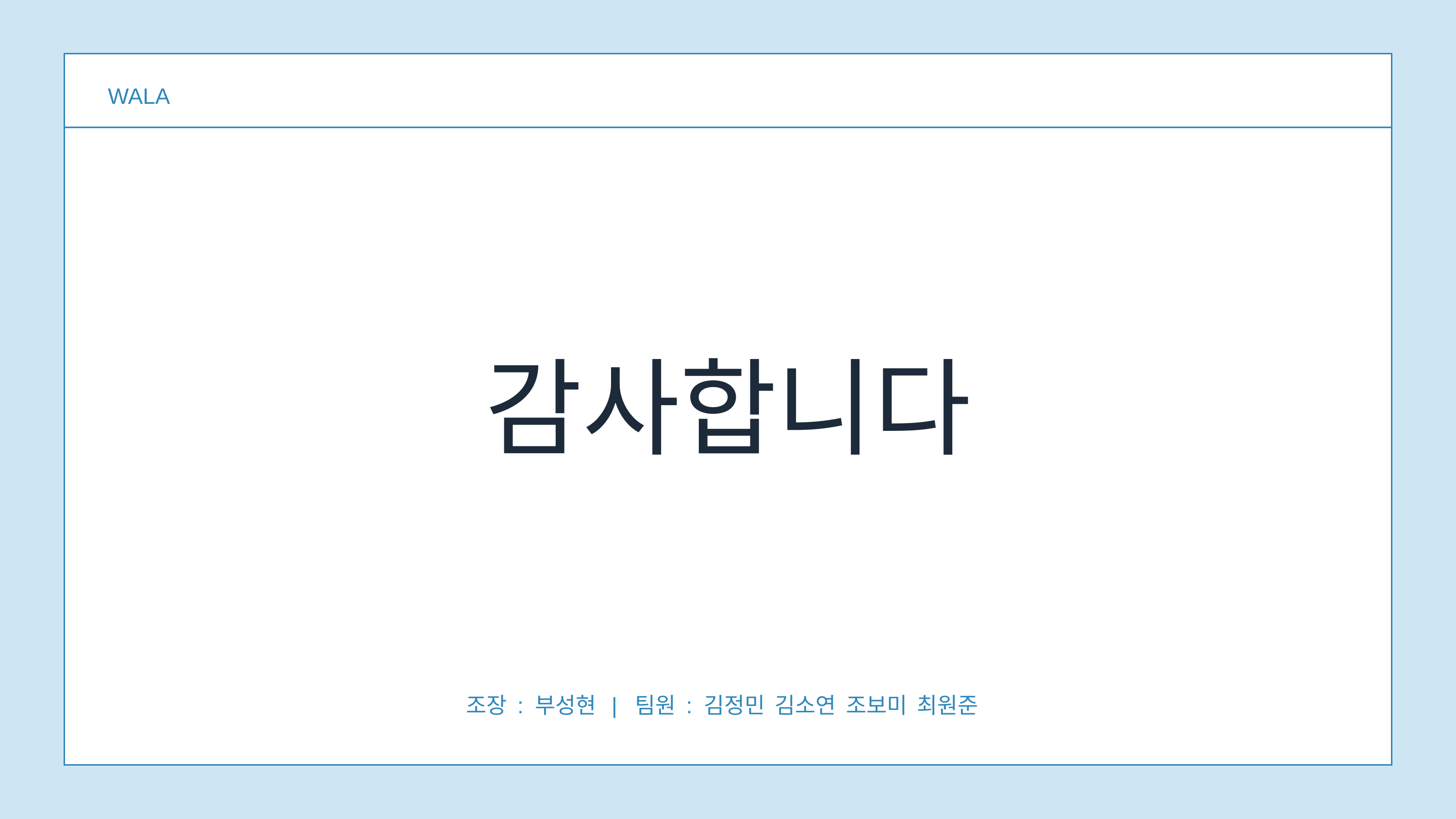

WALA

감사합니다
조장 : 부성현  |  팀원 : 김정민  김소연  조보미  최원준